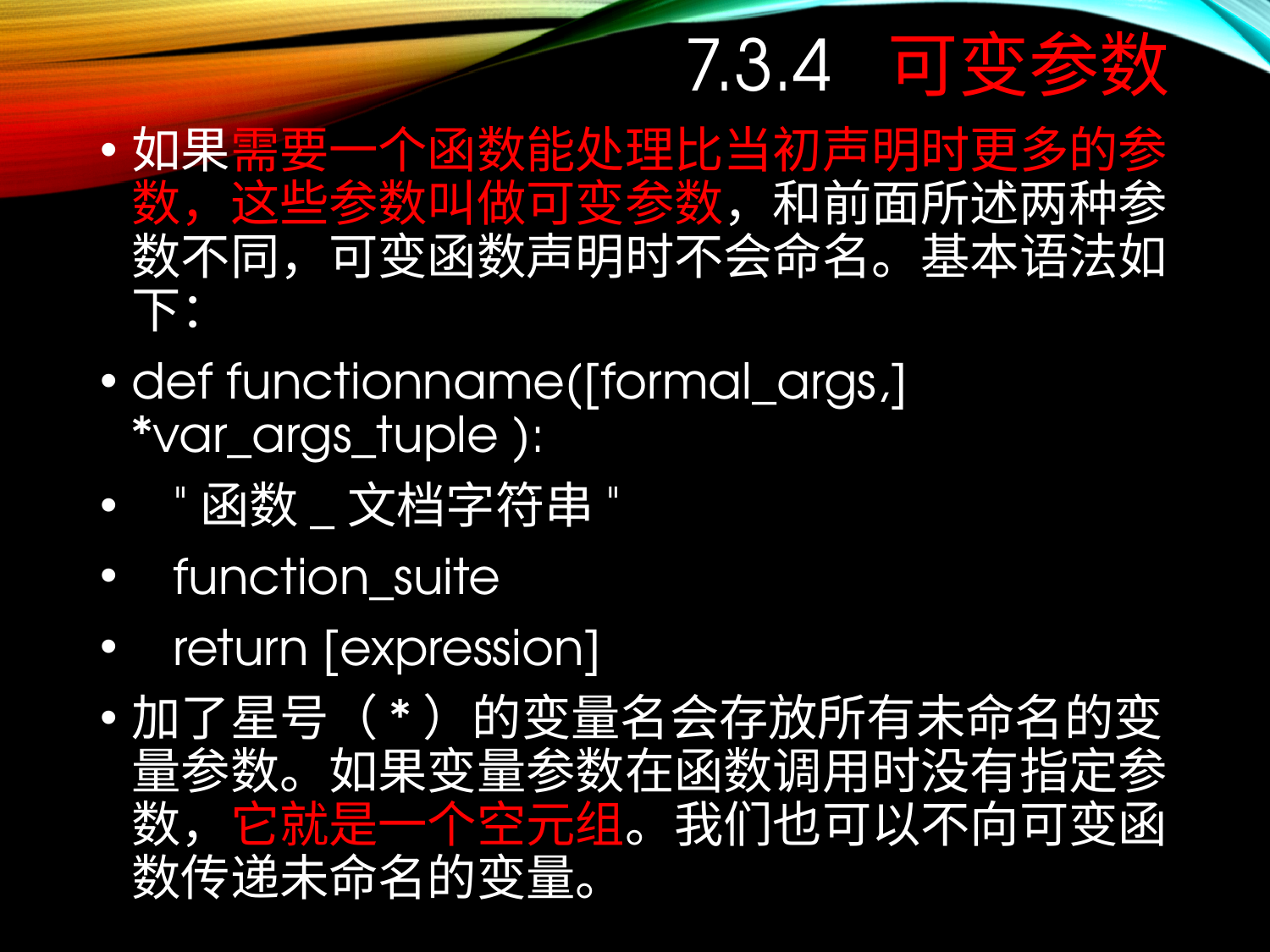

# 7.3.4  可变参数
如果需要一个函数能处理比当初声明时更多的参数，这些参数叫做可变参数，和前面所述两种参数不同，可变函数声明时不会命名。基本语法如下：
def functionname([formal_args,] *var_args_tuple ):
   "函数_文档字符串"
   function_suite
   return [expression]
加了星号（*）的变量名会存放所有未命名的变量参数。如果变量参数在函数调用时没有指定参数，它就是一个空元组。我们也可以不向可变函数传递未命名的变量。